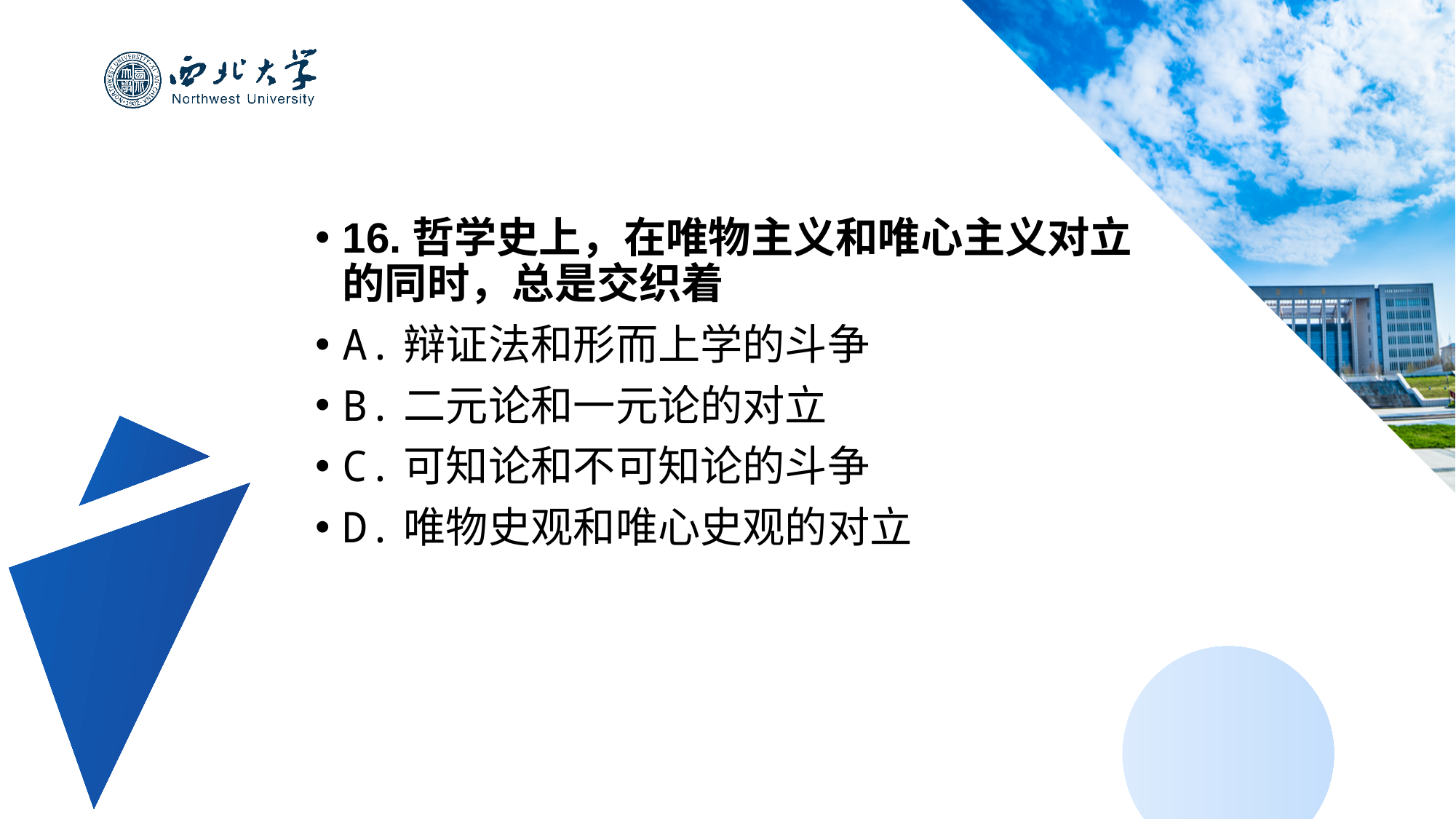

16.哲学史上，在唯物主义和唯心主义对立的同时，总是交织着
A.辩证法和形而上学的斗争
B.二元论和一元论的对立
C.可知论和不可知论的斗争
D.唯物史观和唯心史观的对立